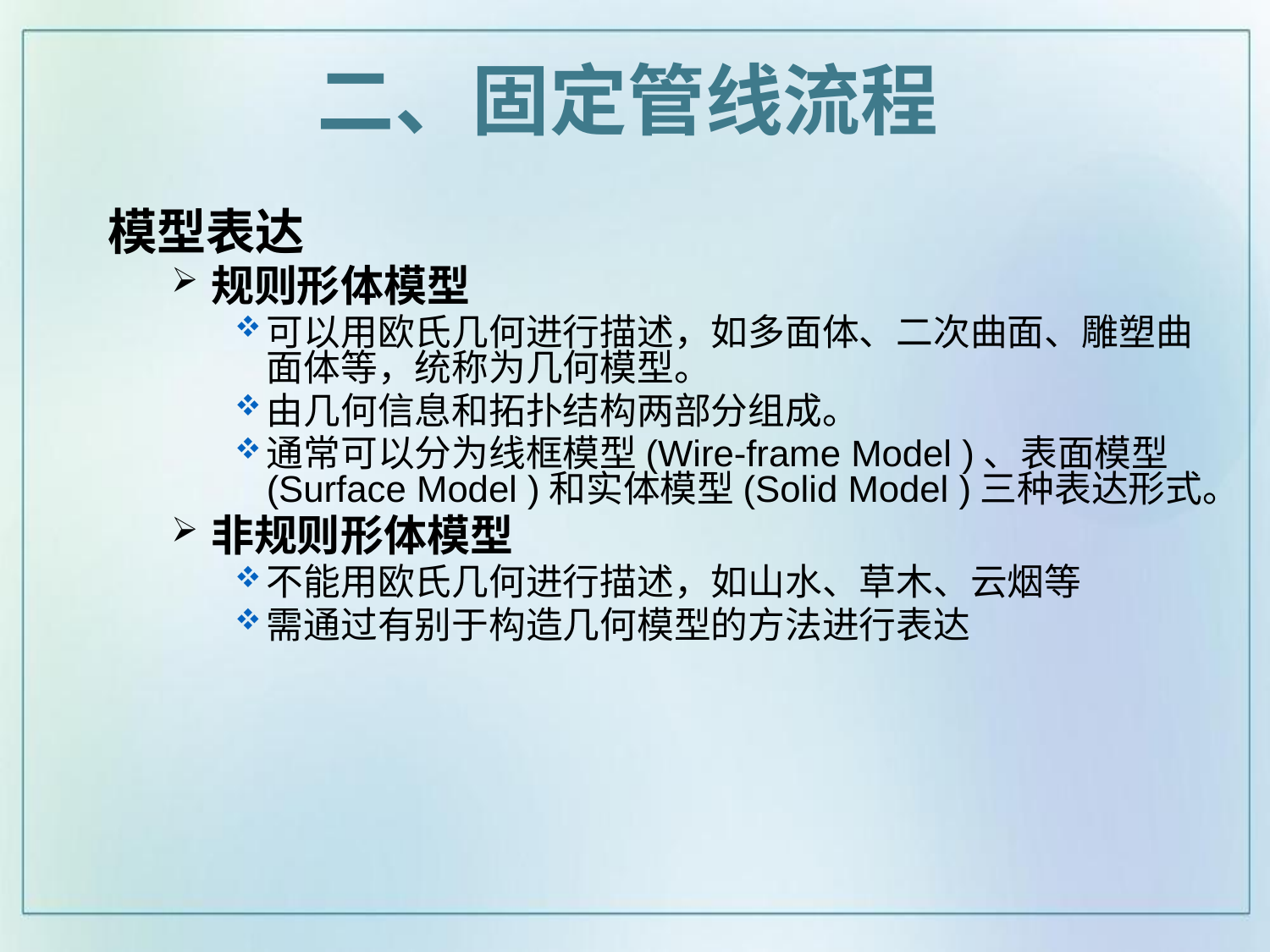

二、固定管线流程
模型表达
规则形体模型
可以用欧氏几何进行描述，如多面体、二次曲面、雕塑曲面体等，统称为几何模型。
由几何信息和拓扑结构两部分组成。
通常可以分为线框模型(Wire-frame Model )、表面模型(Surface Model )和实体模型(Solid Model )三种表达形式。
非规则形体模型
不能用欧氏几何进行描述，如山水、草木、云烟等
需通过有别于构造几何模型的方法进行表达